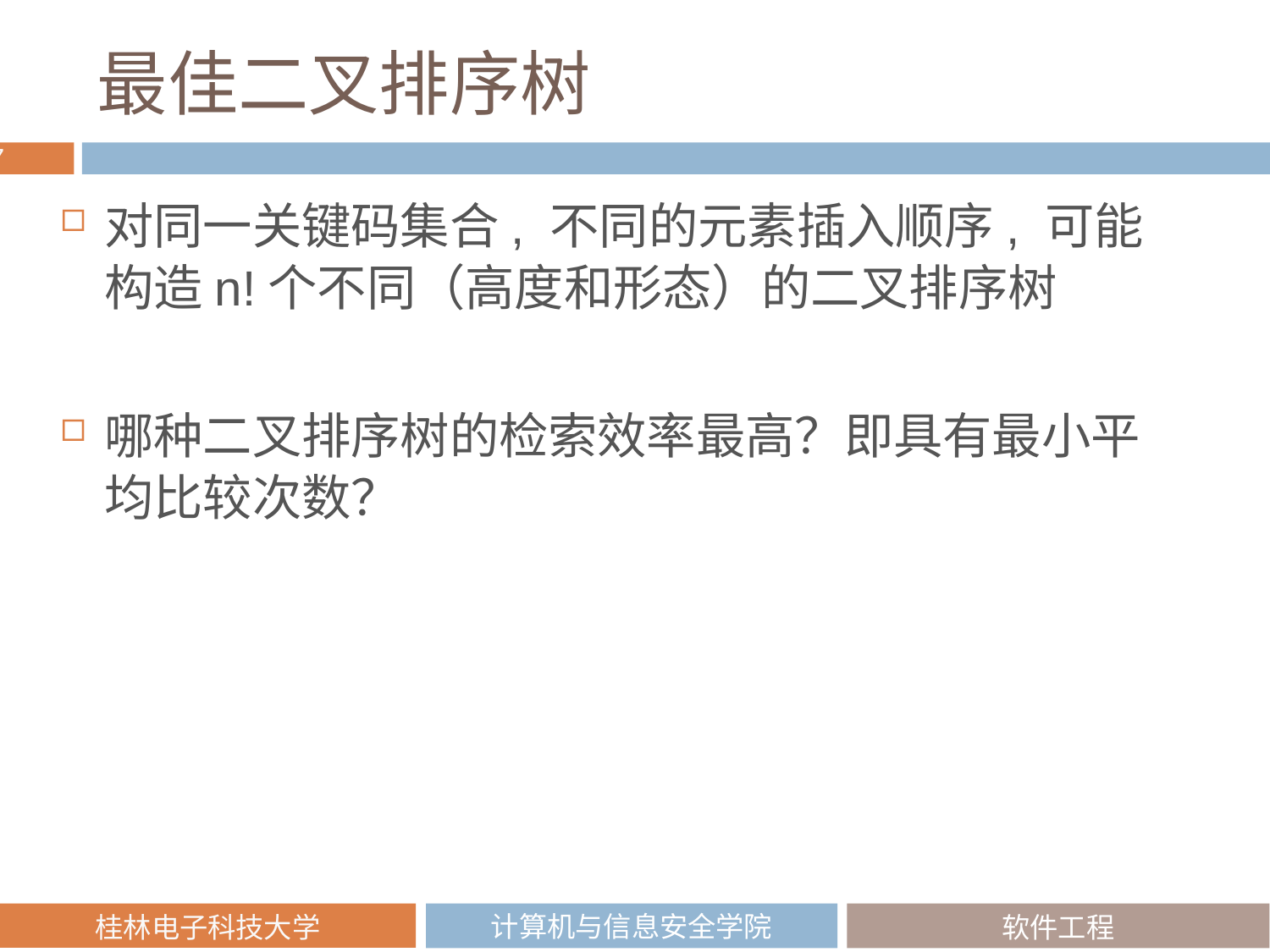

# 最佳二叉排序树
对同一关键码集合, 不同的元素插入顺序, 可能构造n!个不同（高度和形态）的二叉排序树

哪种二叉排序树的检索效率最高？即具有最小平均比较次数？